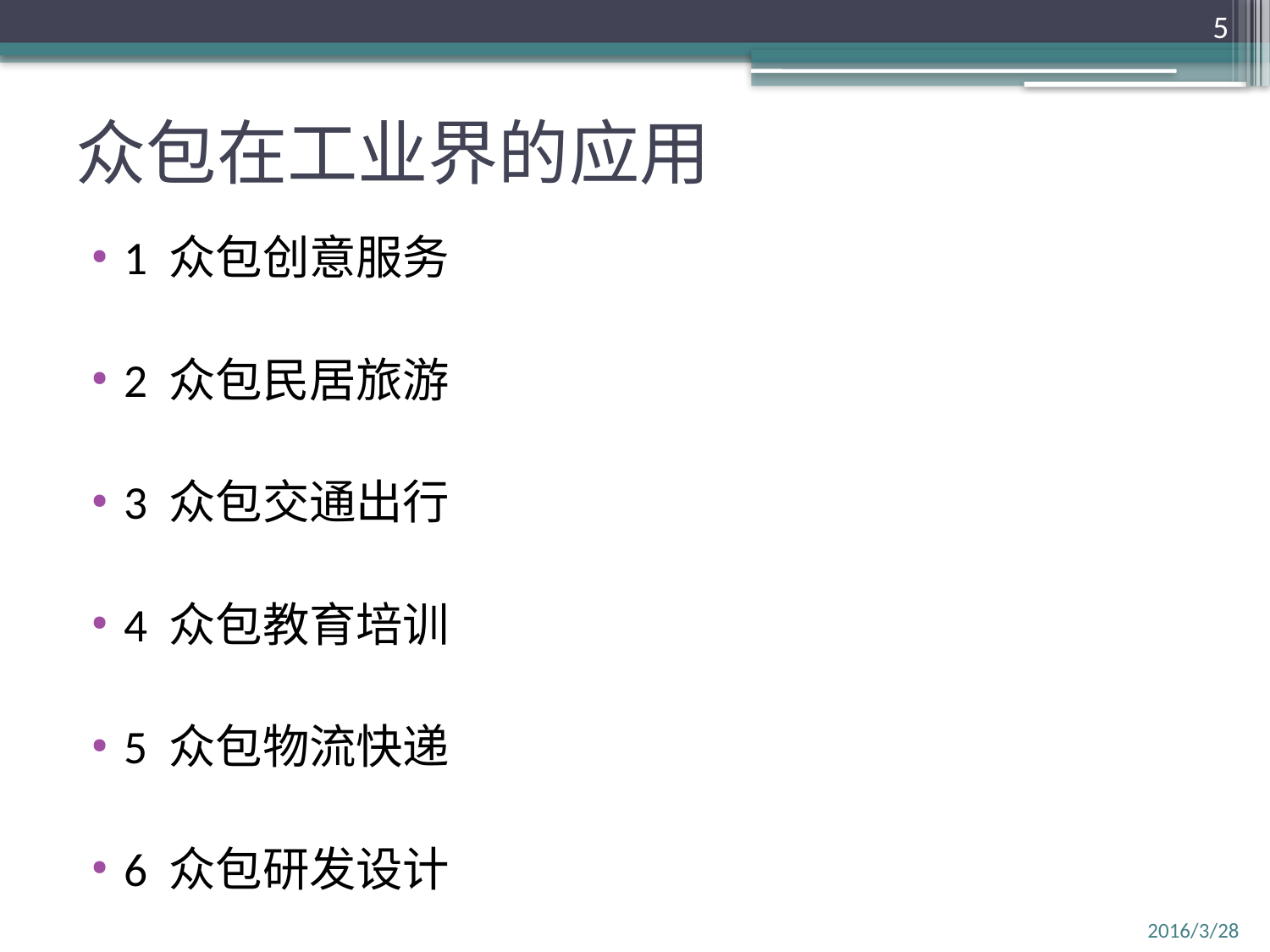

5
# 众包在工业界的应用
1 众包创意服务

2 众包民居旅游

3 众包交通出行

4 众包教育培训

5 众包物流快递

6 众包研发设计
2016/3/28